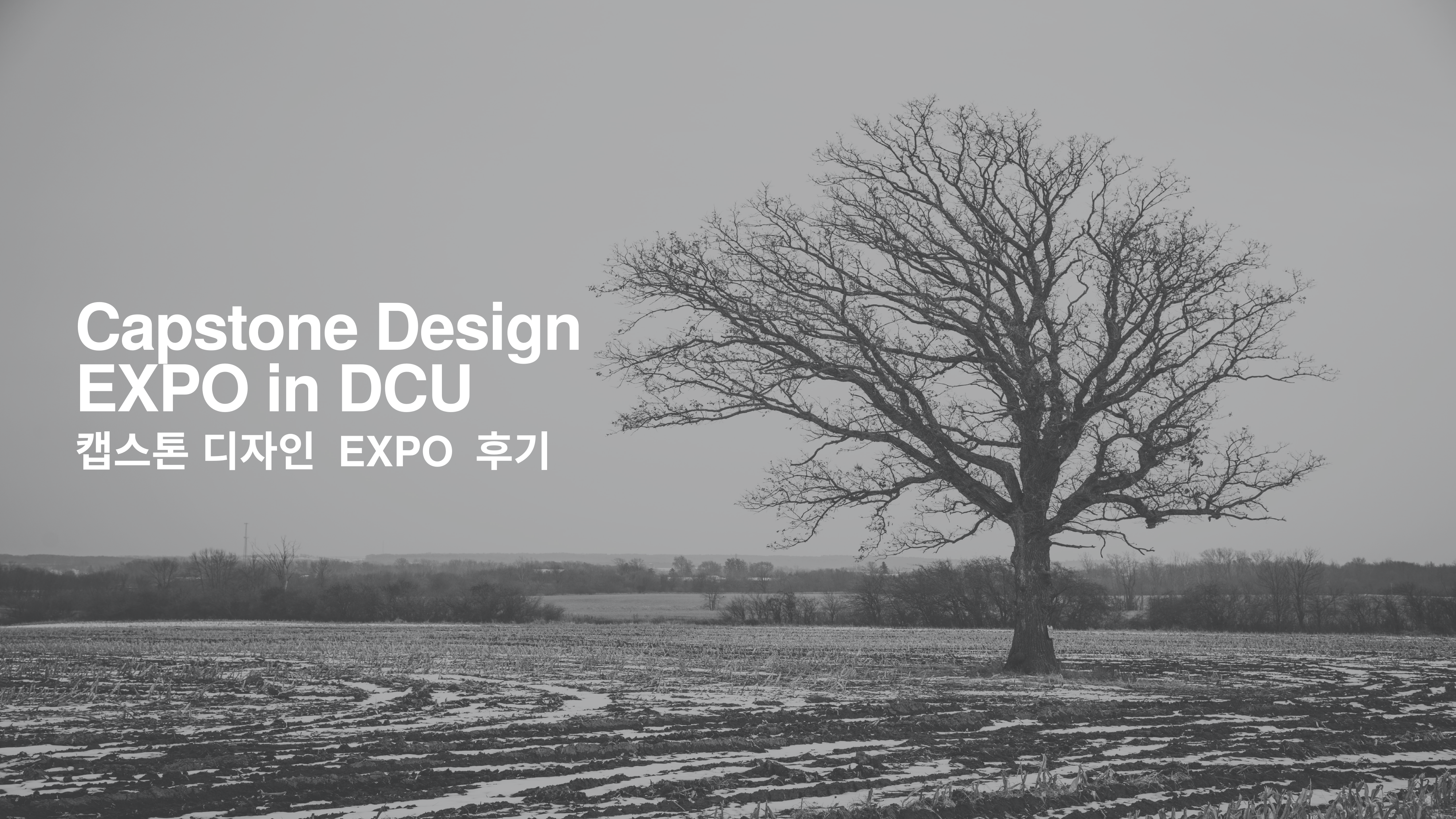

# Capstone Design EXPO in DCU
캡스톤 디자인 EXPO 후기
21